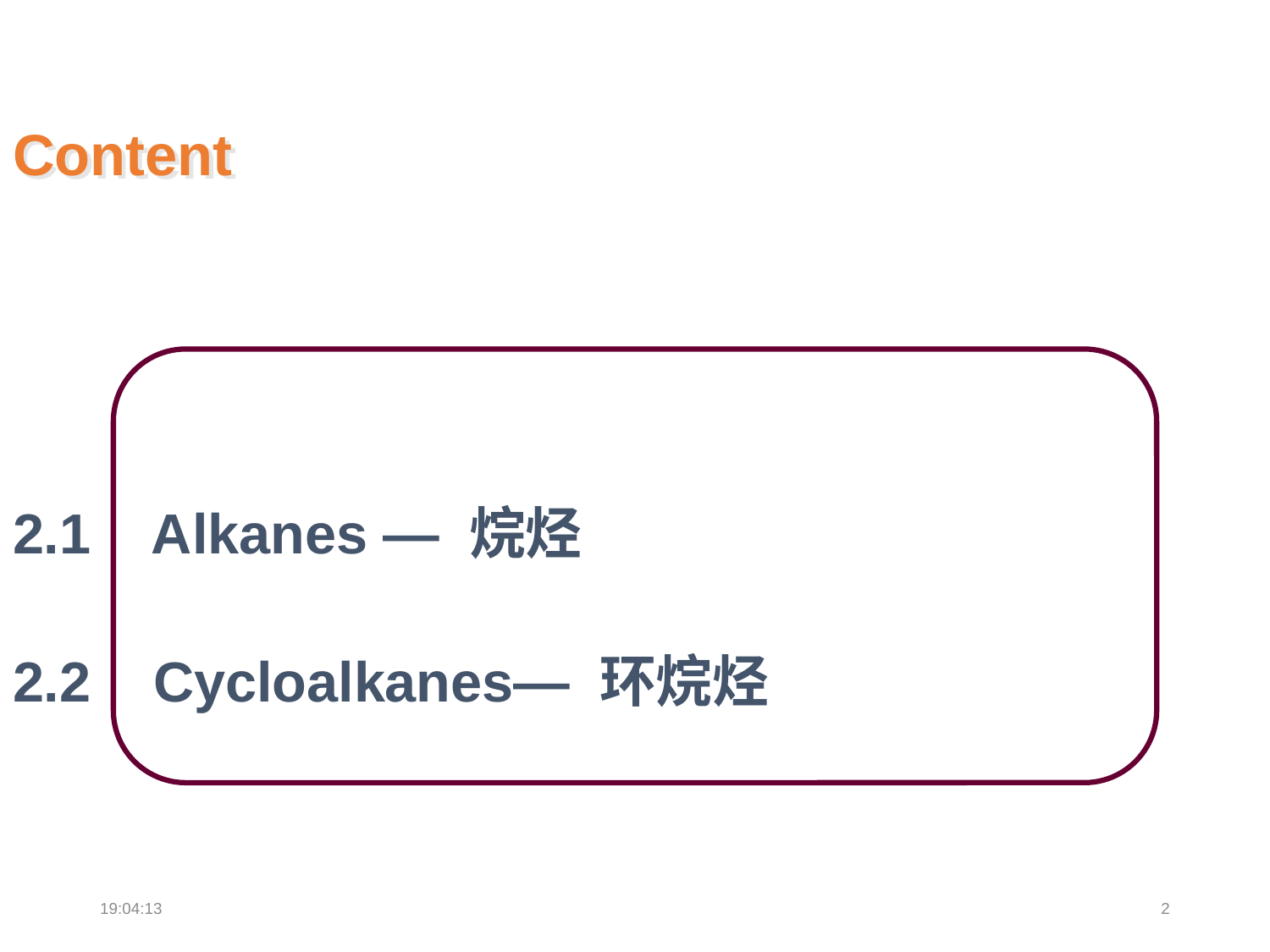

Content

2.1    Alkanes — 烷烃
2.2    Cycloalkanes— 环烷烃
19:04:13
2